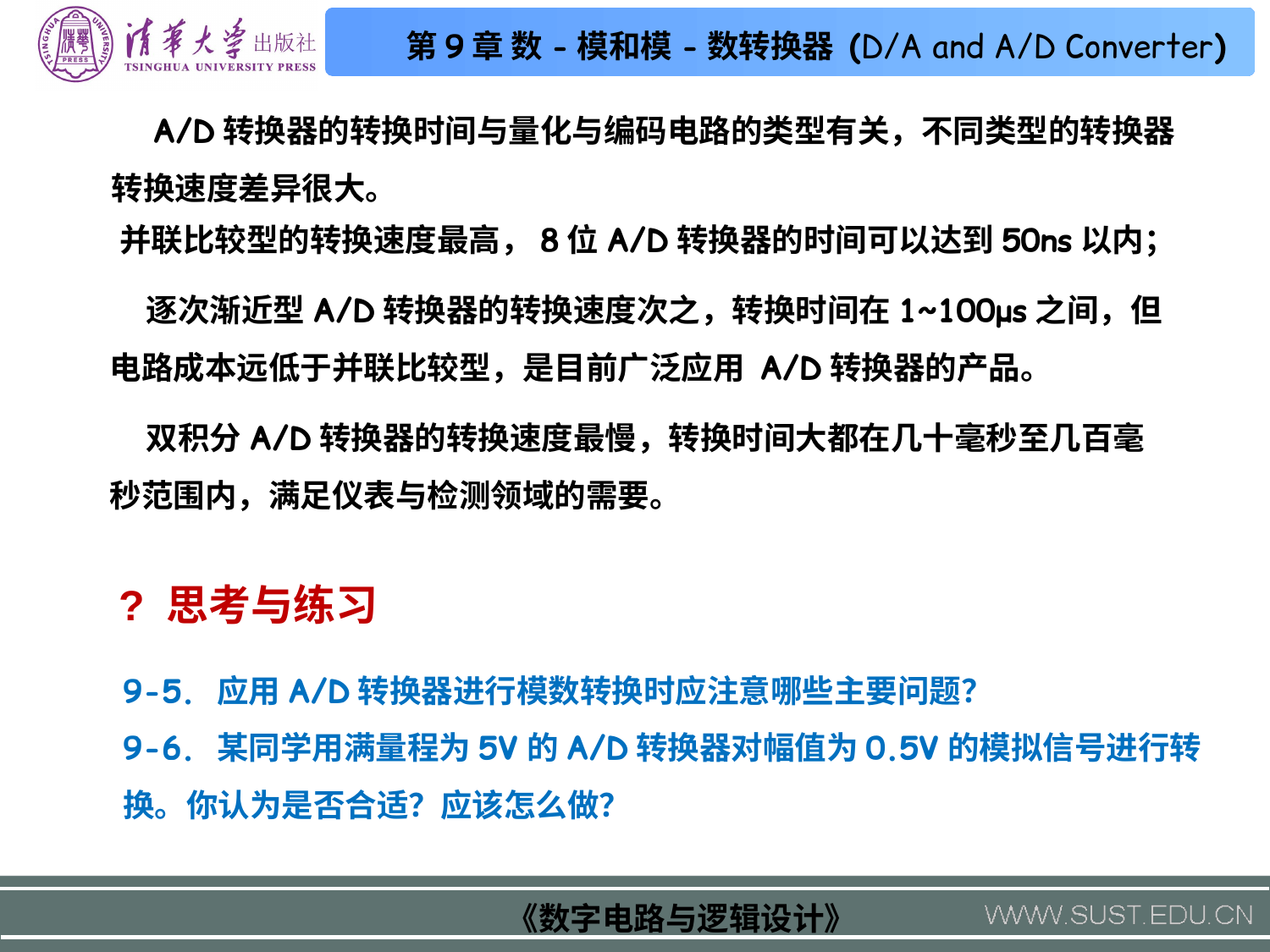

A/D转换器的转换时间与量化与编码电路的类型有关，不同类型的转换器转换速度差异很大。
并联比较型的转换速度最高，8位A/D转换器的时间可以达到50ns以内；
    逐次渐近型A/D转换器的转换速度次之，转换时间在1~100μs之间，但电路成本远低于并联比较型，是目前广泛应用 A/D转换器的产品。
    双积分A/D转换器的转换速度最慢，转换时间大都在几十毫秒至几百毫秒范围内，满足仪表与检测领域的需要。
? 思考与练习
9-5. 应用A/D转换器进行模数转换时应注意哪些主要问题？
9-6. 某同学用满量程为5V的A/D转换器对幅值为0.5V的模拟信号进行转换。你认为是否合适？应该怎么做？